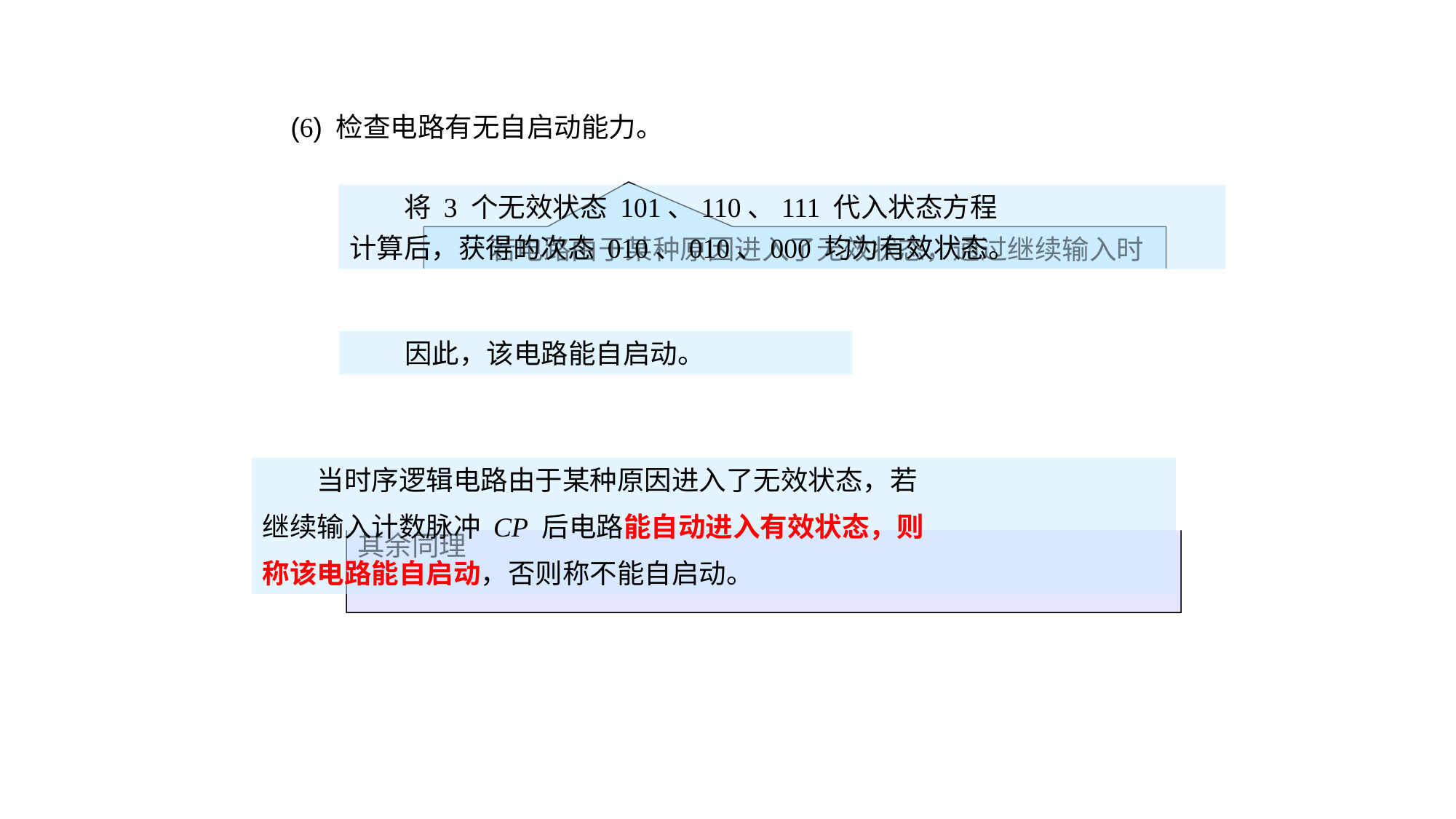

(6) 检查电路有无自启动能力。
　　将 3 个无效状态 101、110、111 代入状态方程
计算后，获得的次态 010、010、000 均为有效状态。
　　若电路由于某种原因进入了无效状态，通过继续输入时钟脉冲，能自动进入有效状态的，称为能自启动，否则称不能自启动。

　　因此，该电路能自启动。
例如  Q2nQ1nQ0n = 101 时：   Q2n+1 = 1 · 0 · 1 = 0
                                                  Q1n+1 = 1 · 0 + 1 · 0 = 1
                                                  Q0n+1 = 1 · 1 = 0
其余同理

　　当时序逻辑电路由于某种原因进入了无效状态，若
继续输入计数脉冲 CP 后电路能自动进入有效状态，则
称该电路能自启动，否则称不能自启动。